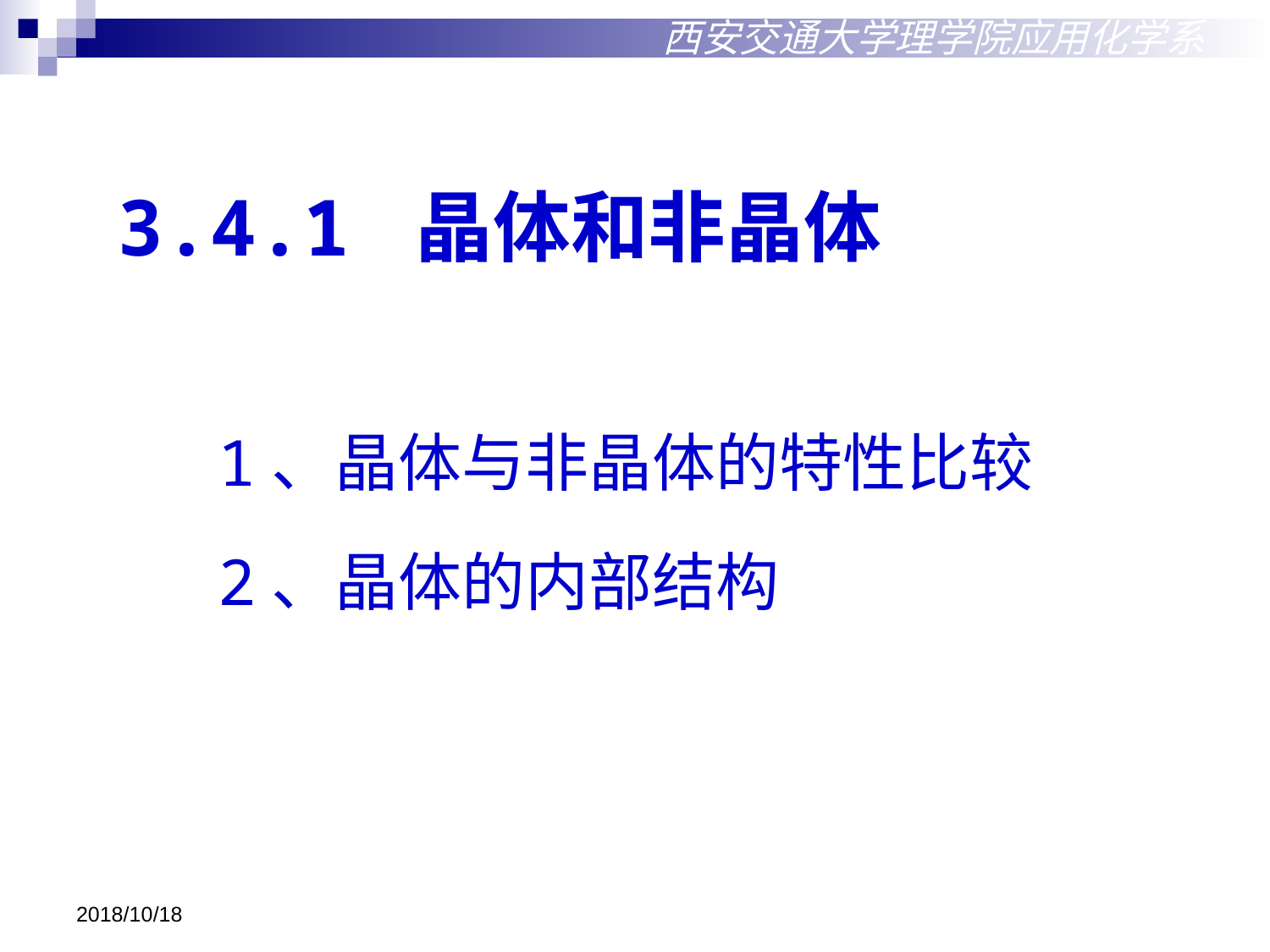

西安交通大学理学院应用化学系
# 3.4.1 晶体和非晶体
1、晶体与非晶体的特性比较
2、晶体的内部结构
2018/10/18